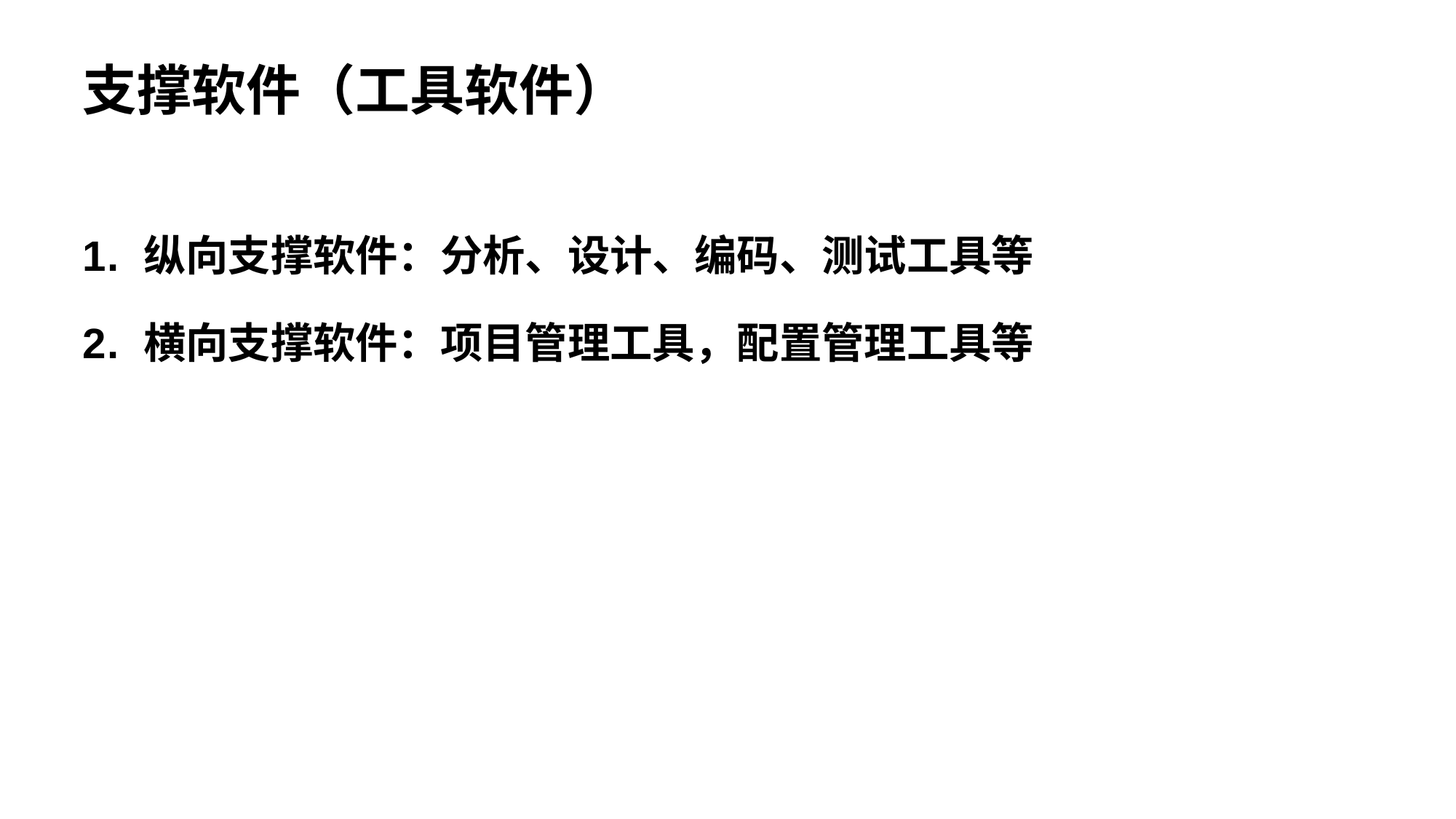

支撑软件（工具软件）
纵向支撑软件：分析、设计、编码、测试工具等
横向支撑软件：项目管理工具，配置管理工具等